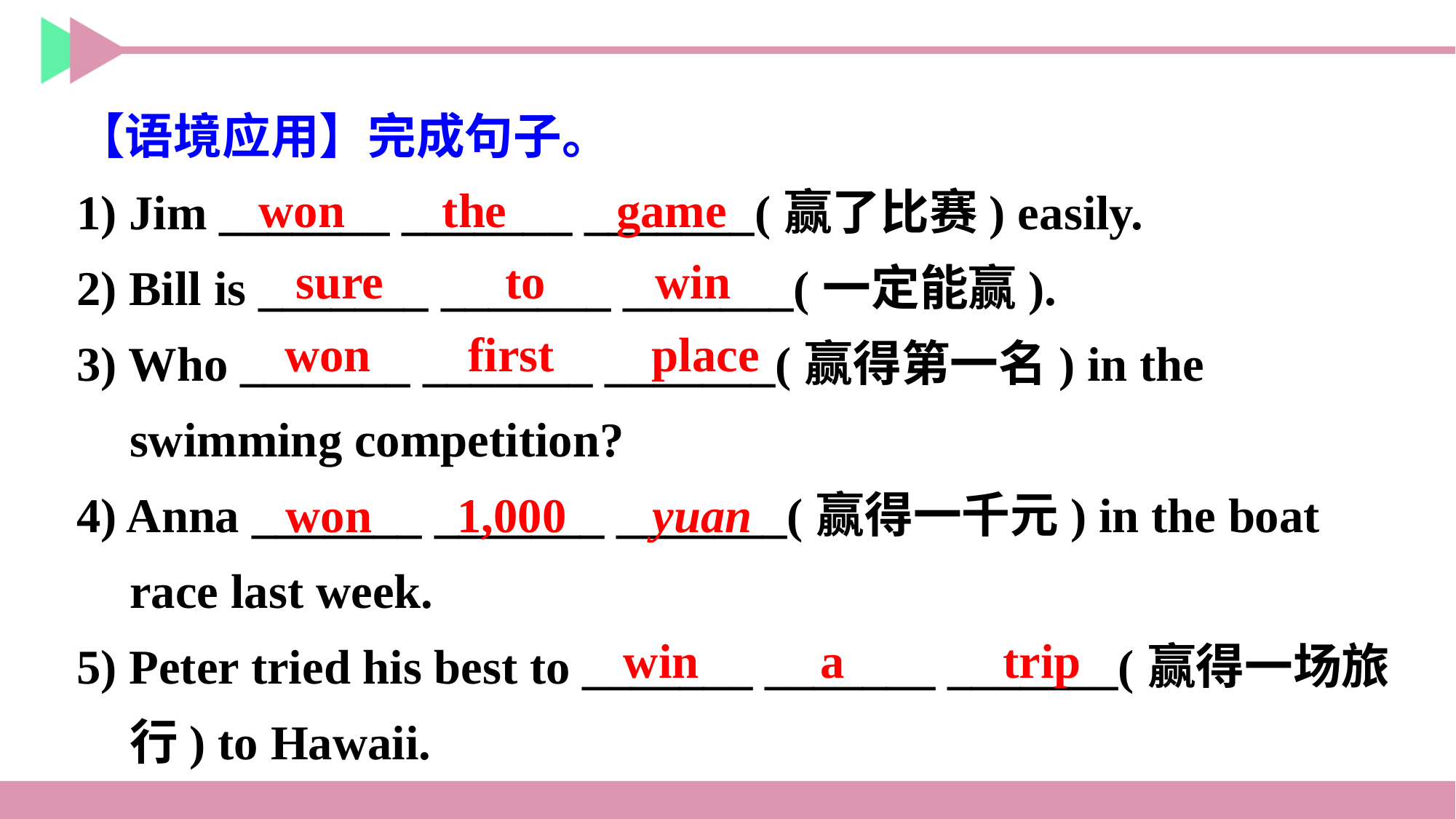

【语境应用】完成句子。
1) Jim _______ _______ _______(赢了比赛) easily.
2) Bill is _______ _______ _______(一定能赢).
3) Who _______ _______ _______(赢得第一名) in the swimming competition?
4) Anna _______ _______ _______(赢得一千元) in the boat race last week.
5) Peter tried his best to _______ _______ _______(赢得一场旅行) to Hawaii.
won        the         game
   sure          to         win
won        first        place
won       1,000       yuan
win          a             trip